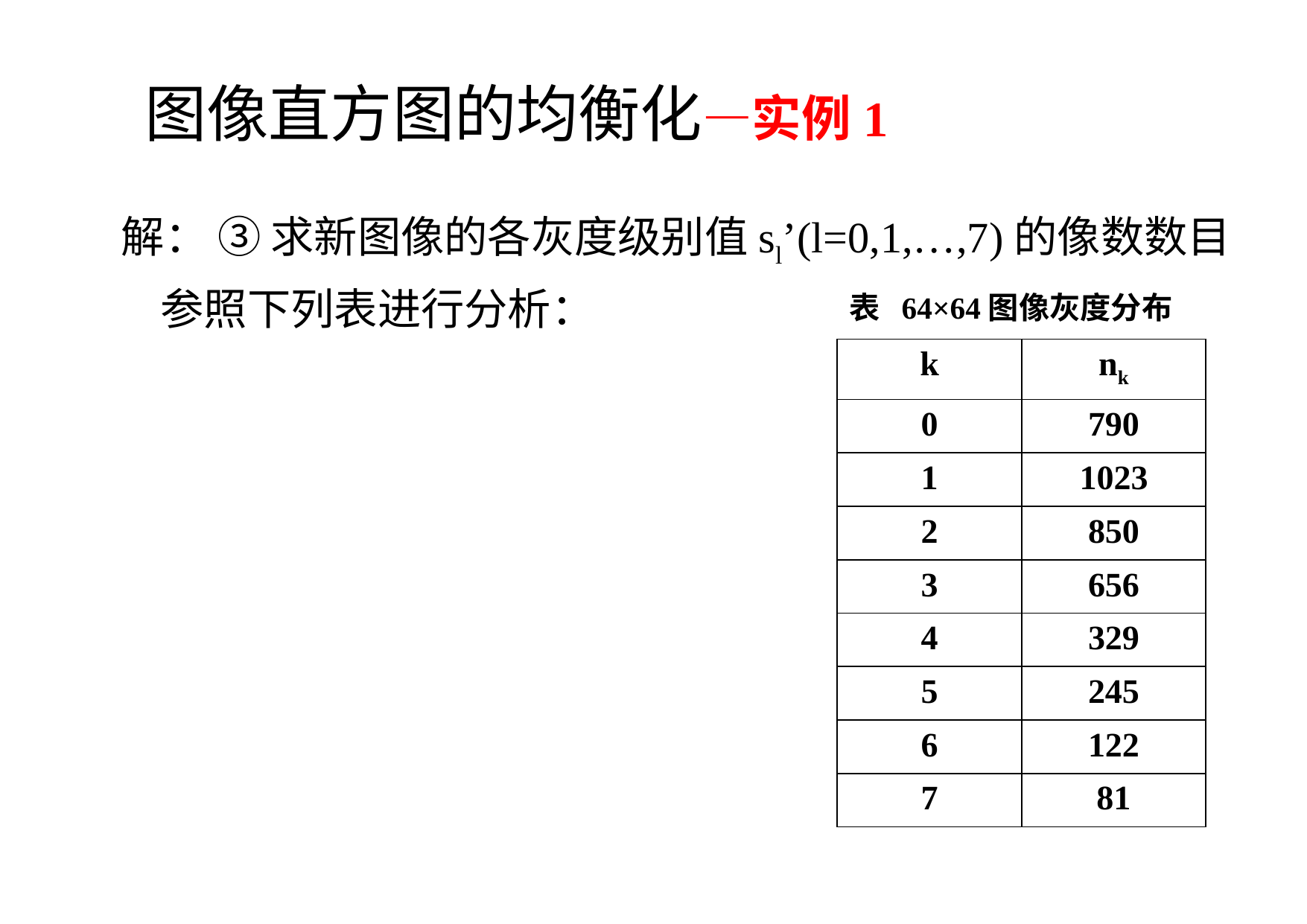

图像直方图的均衡化—实例1
解： ③ 求新图像的各灰度级别值sl’(l=0,1,…,7)的像数数目
   参照下列表进行分析：
表  64×64图像灰度分布
| k | nk |
| --- | --- |
| 0 | 790 |
| 1 | 1023 |
| 2 | 850 |
| 3 | 656 |
| 4 | 329 |
| 5 | 245 |
| 6 | 122 |
| 7 | 81 |